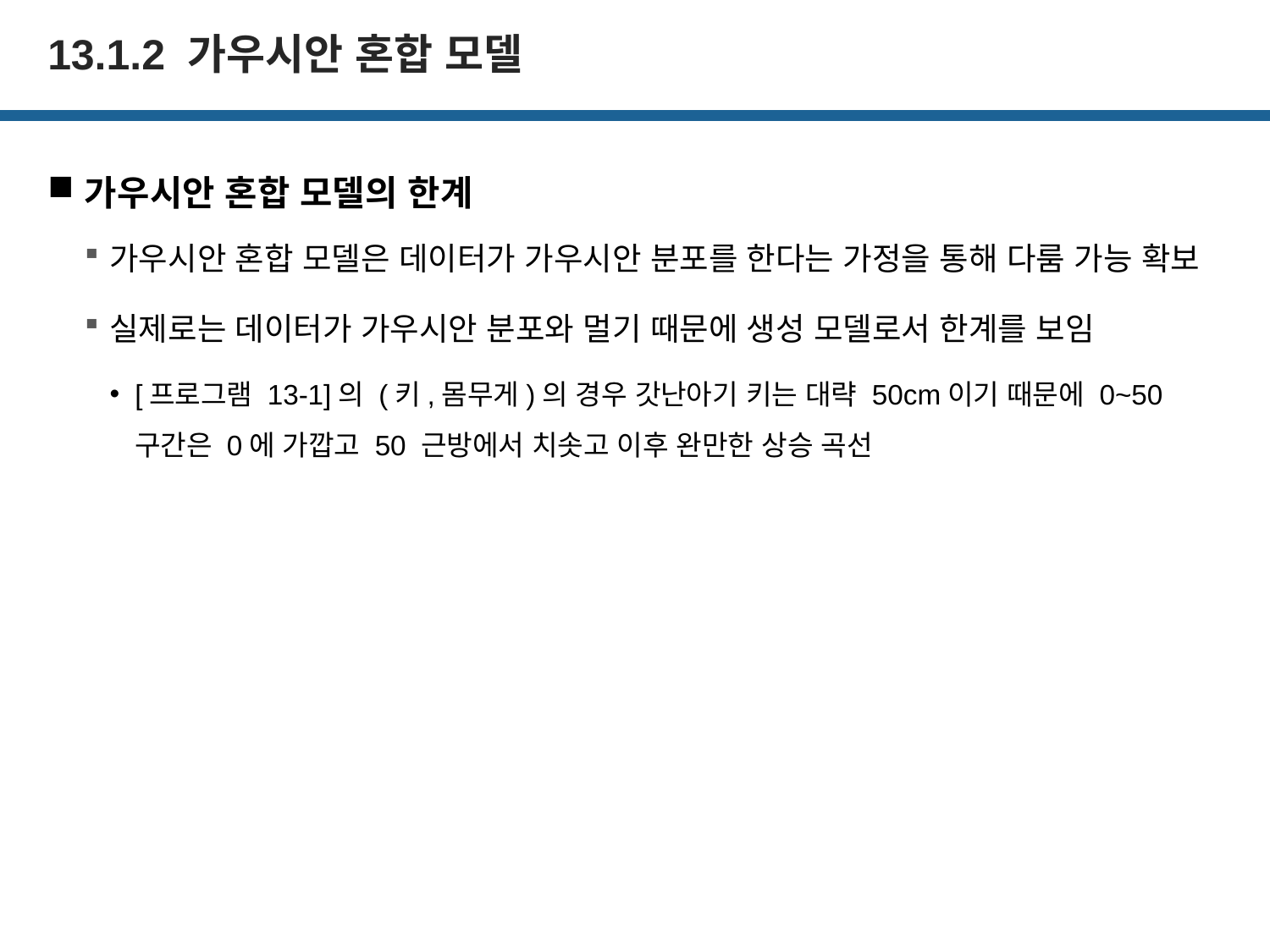

# 13.1.2 가우시안 혼합 모델
가우시안 혼합 모델의 한계
가우시안 혼합 모델은 데이터가 가우시안 분포를 한다는 가정을 통해 다룸 가능 확보
실제로는 데이터가 가우시안 분포와 멀기 때문에 생성 모델로서 한계를 보임
[프로그램 13-1]의 (키,몸무게)의 경우 갓난아기 키는 대략 50cm이기 때문에 0~50 구간은 0에 가깝고 50 근방에서 치솟고 이후 완만한 상승 곡선